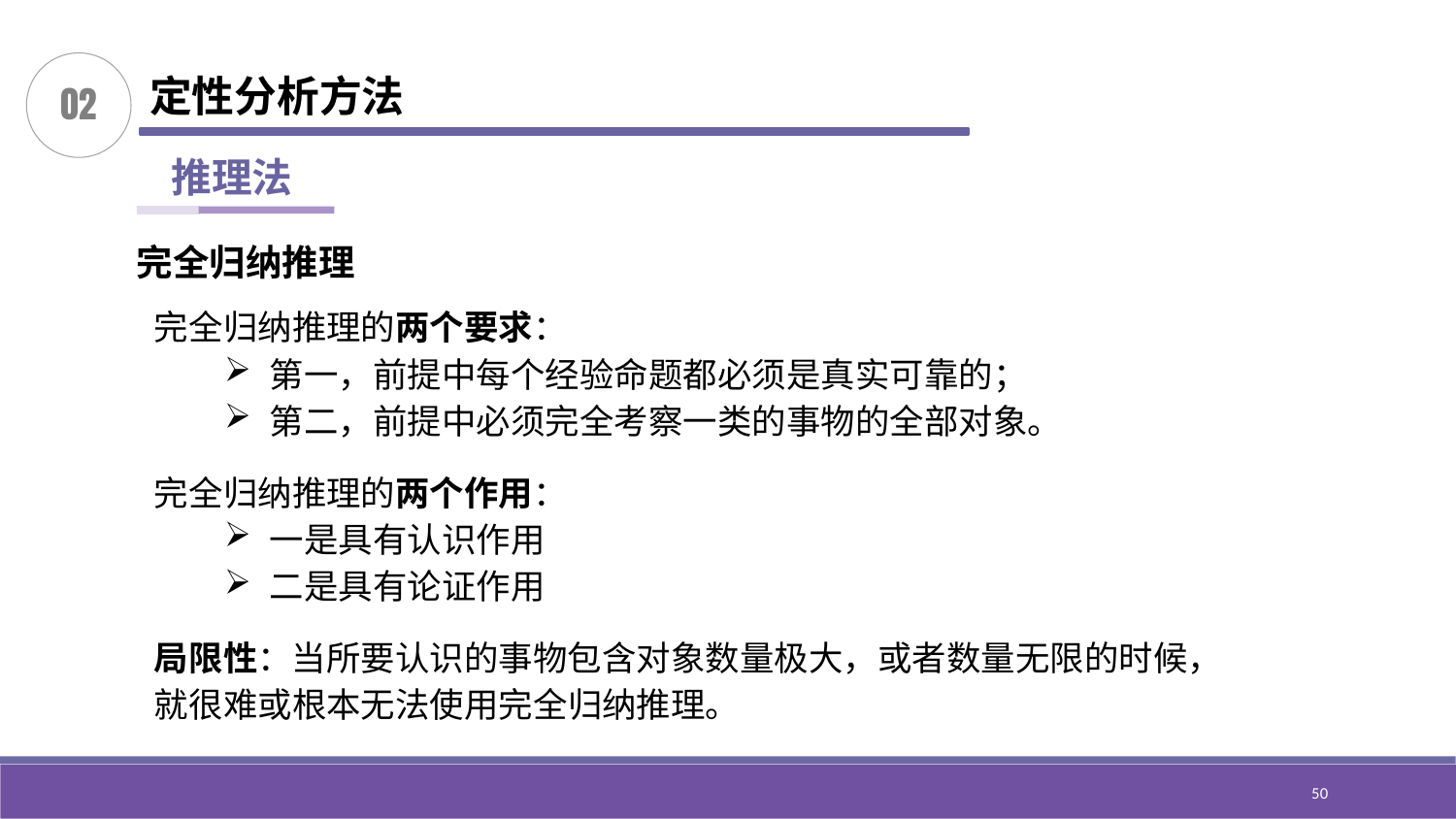

02
定性分析方法

推理法

完全归纳推理
完全归纳推理的两个要求：
第一，前提中每个经验命题都必须是真实可靠的；
第二，前提中必须完全考察一类的事物的全部对象。
完全归纳推理的两个作用：
一是具有认识作用
二是具有论证作用
局限性：当所要认识的事物包含对象数量极大，或者数量无限的时候，就很难或根本无法使用完全归纳推理。
50